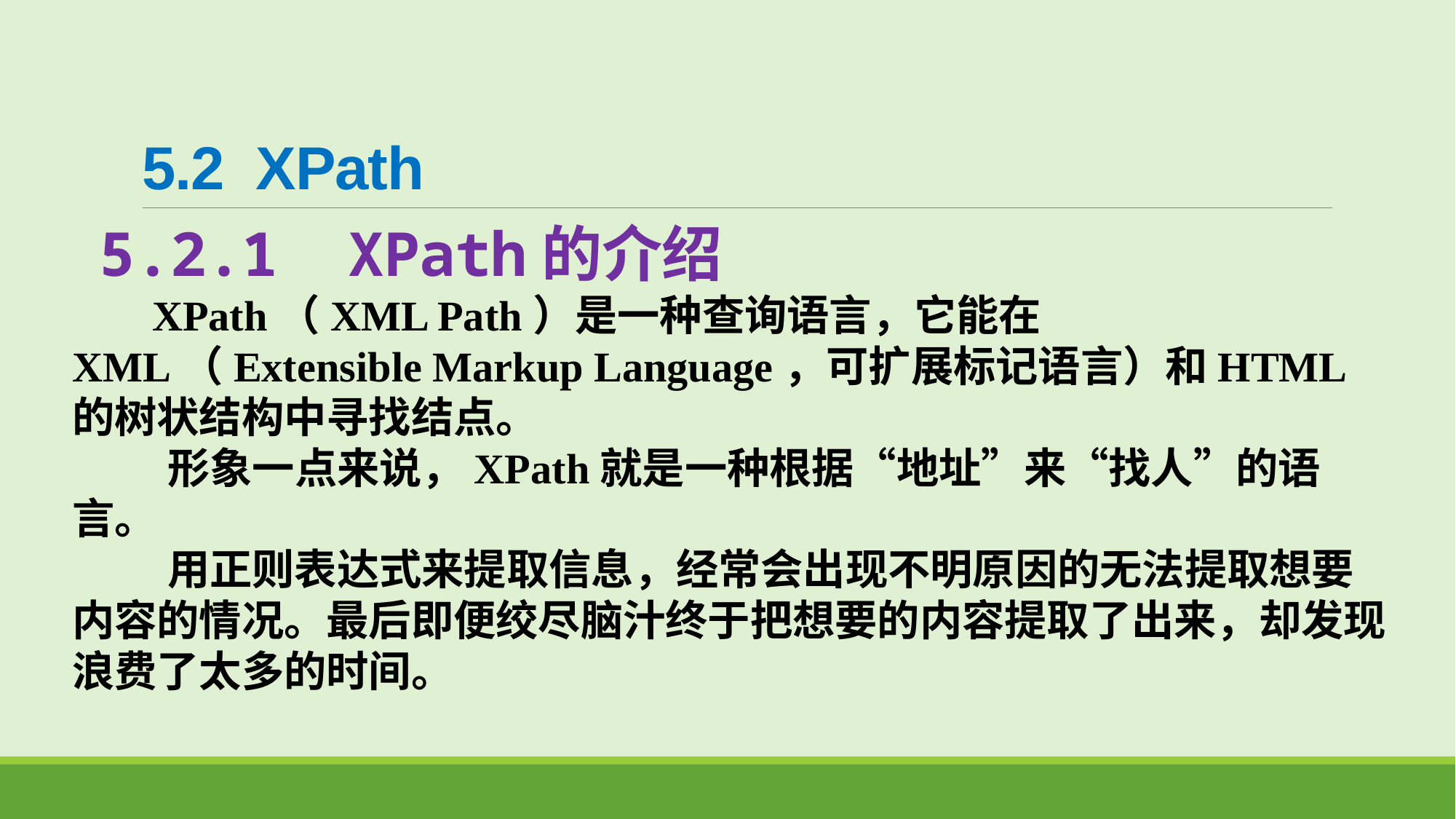

# 5.2  XPath
5.2.1  XPath的介绍
     XPath（XML Path）是一种查询语言，它能在XML（Extensible Markup Language，可扩展标记语言）和HTML的树状结构中寻找结点。
      形象一点来说，XPath就是一种根据“地址”来“找人”的语言。
      用正则表达式来提取信息，经常会出现不明原因的无法提取想要内容的情况。最后即便绞尽脑汁终于把想要的内容提取了出来，却发现浪费了太多的时间。